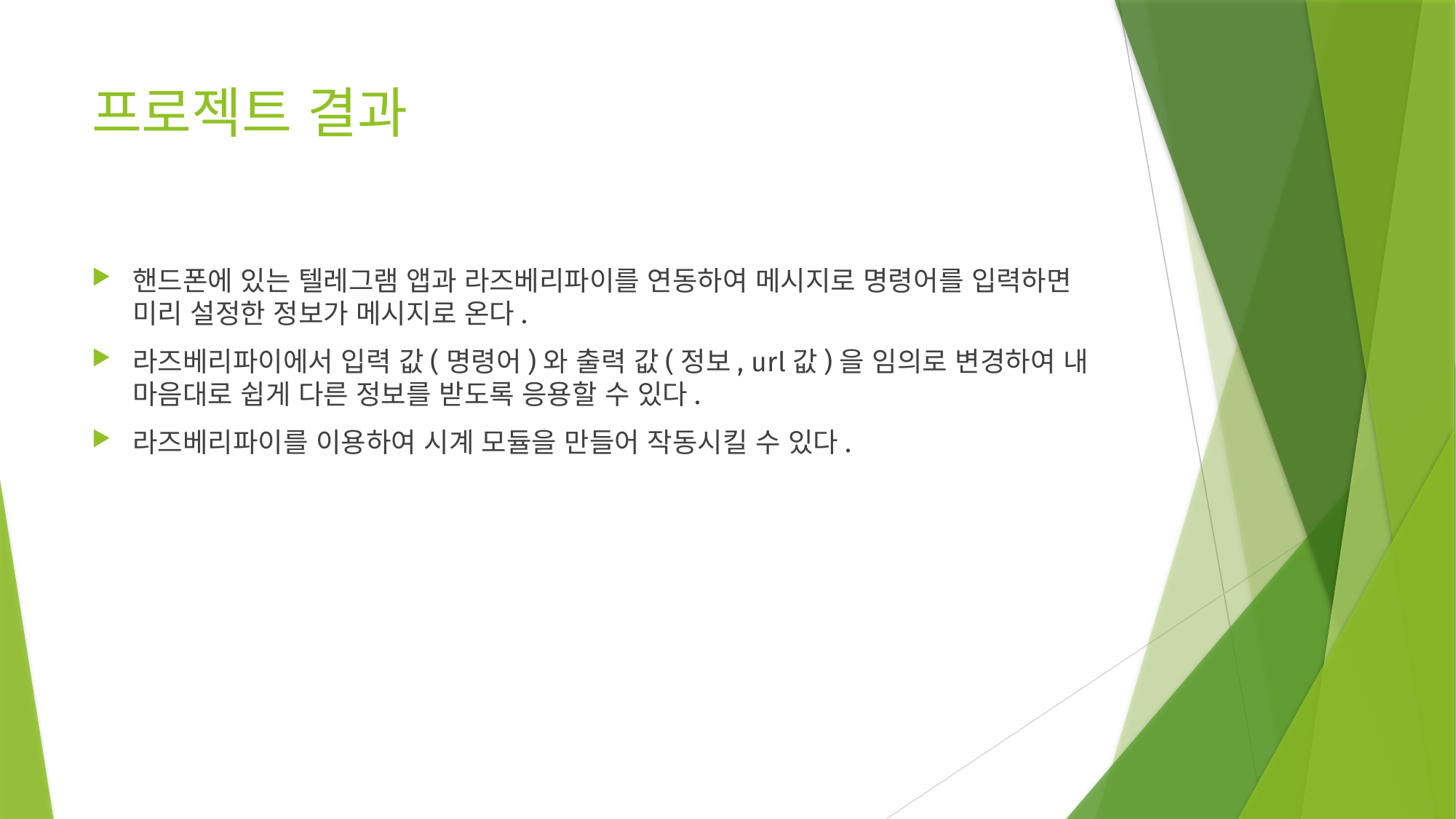

# 프로젝트 결과
핸드폰에 있는 텔레그램 앱과 라즈베리파이를 연동하여 메시지로 명령어를 입력하면 미리 설정한 정보가 메시지로 온다.
라즈베리파이에서 입력 값(명령어)와 출력 값(정보, url값)을 임의로 변경하여 내 마음대로 쉽게 다른 정보를 받도록 응용할 수 있다.
라즈베리파이를 이용하여 시계 모듈을 만들어 작동시킬 수 있다.